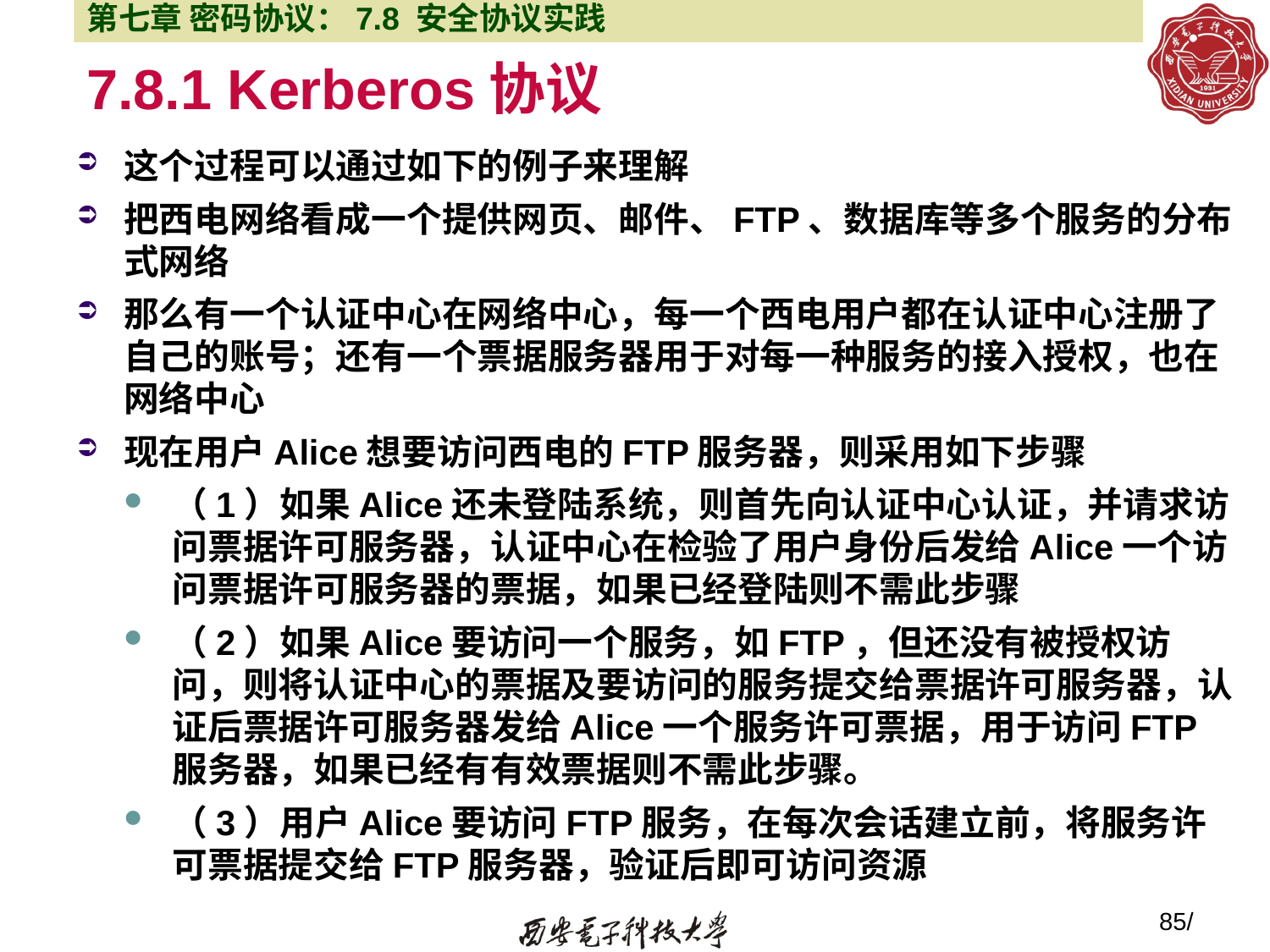

第七章 密码协议：7.8 安全协议实践
# 7.8.1 Kerberos协议
这个过程可以通过如下的例子来理解
把西电网络看成一个提供网页、邮件、FTP、数据库等多个服务的分布式网络
那么有一个认证中心在网络中心，每一个西电用户都在认证中心注册了自己的账号；还有一个票据服务器用于对每一种服务的接入授权，也在网络中心
现在用户Alice想要访问西电的FTP服务器，则采用如下步骤
（1）如果Alice还未登陆系统，则首先向认证中心认证，并请求访问票据许可服务器，认证中心在检验了用户身份后发给Alice一个访问票据许可服务器的票据，如果已经登陆则不需此步骤
（2）如果Alice要访问一个服务，如FTP，但还没有被授权访问，则将认证中心的票据及要访问的服务提交给票据许可服务器，认证后票据许可服务器发给Alice一个服务许可票据，用于访问FTP服务器，如果已经有有效票据则不需此步骤。
（3）用户Alice要访问FTP服务，在每次会话建立前，将服务许可票据提交给FTP服务器，验证后即可访问资源

85/